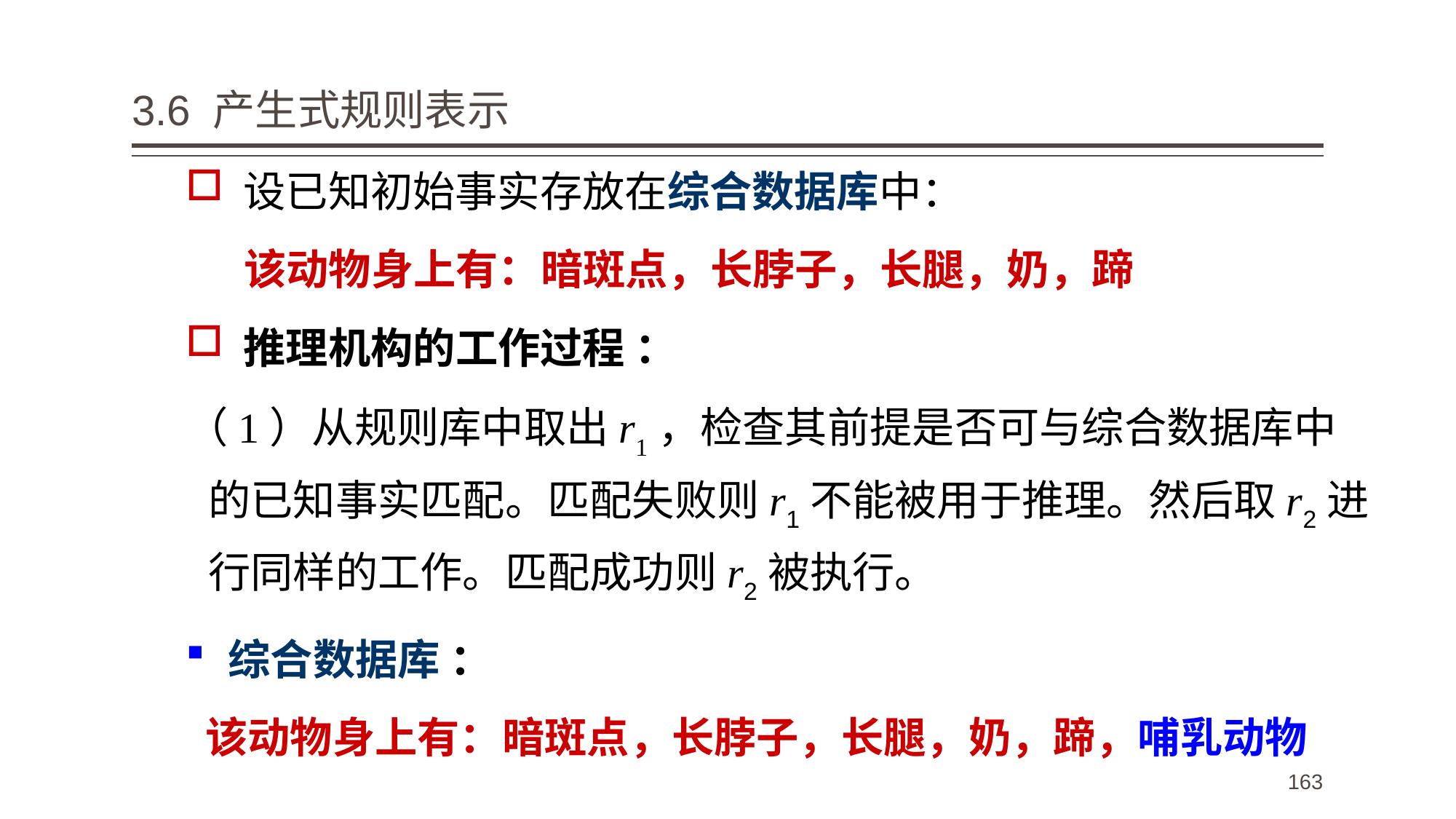

# 3.6 产生式规则表示
 设已知初始事实存放在综合数据库中：
     该动物身上有：暗斑点，长脖子，长腿，奶，蹄
 推理机构的工作过程 ：
（1）从规则库中取出r1，检查其前提是否可与综合数据库中的已知事实匹配。匹配失败则r1不能被用于推理。然后取r2进行同样的工作。匹配成功则r2被执行。
 综合数据库 ：
 该动物身上有：暗斑点，长脖子，长腿，奶，蹄，哺乳动物
163